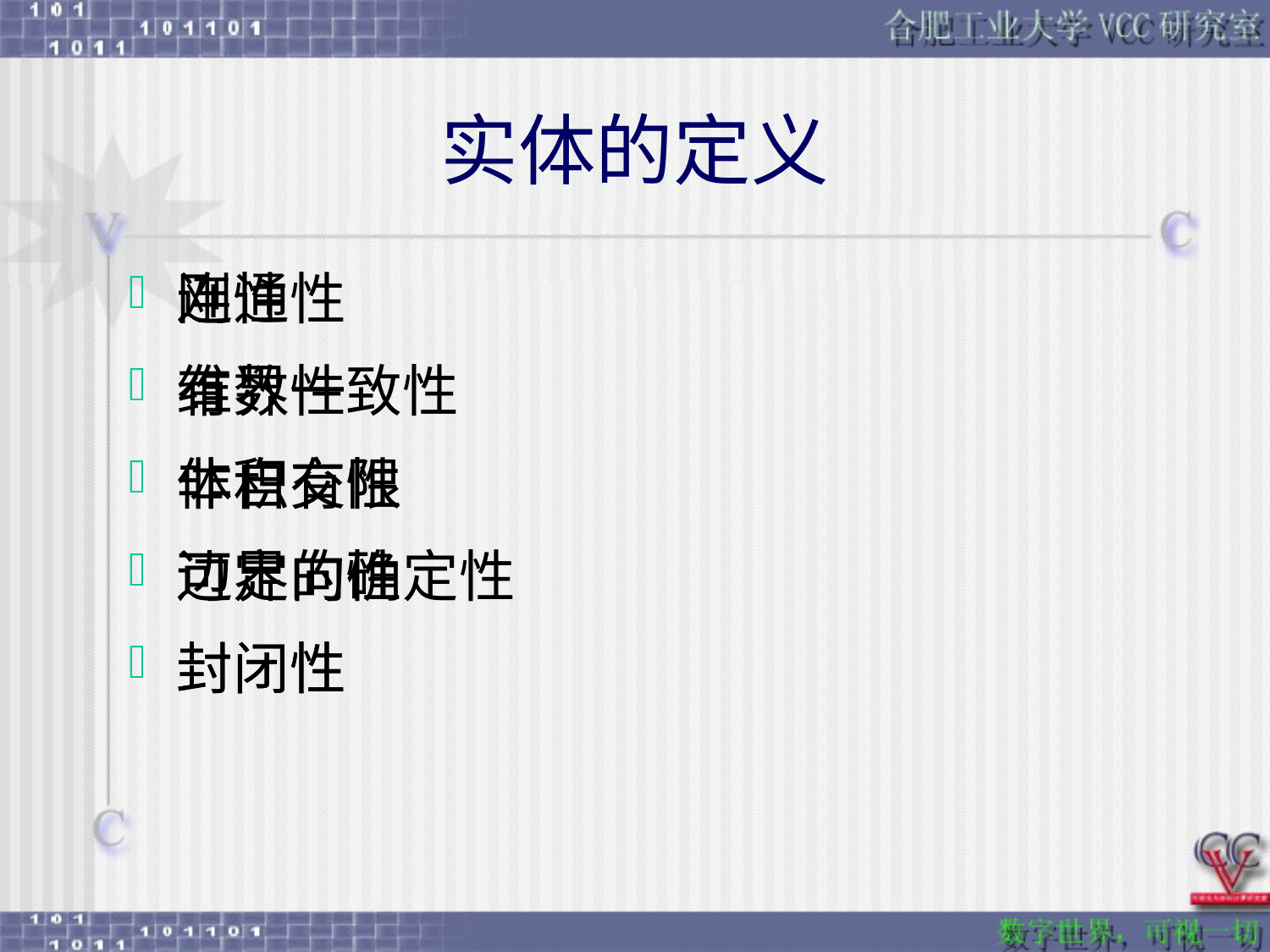

# 实体的定义
刚性
维数一致性
体积有限
边界的确定性
封闭性
连通性
有界性
非自交性
可定向性
封闭性